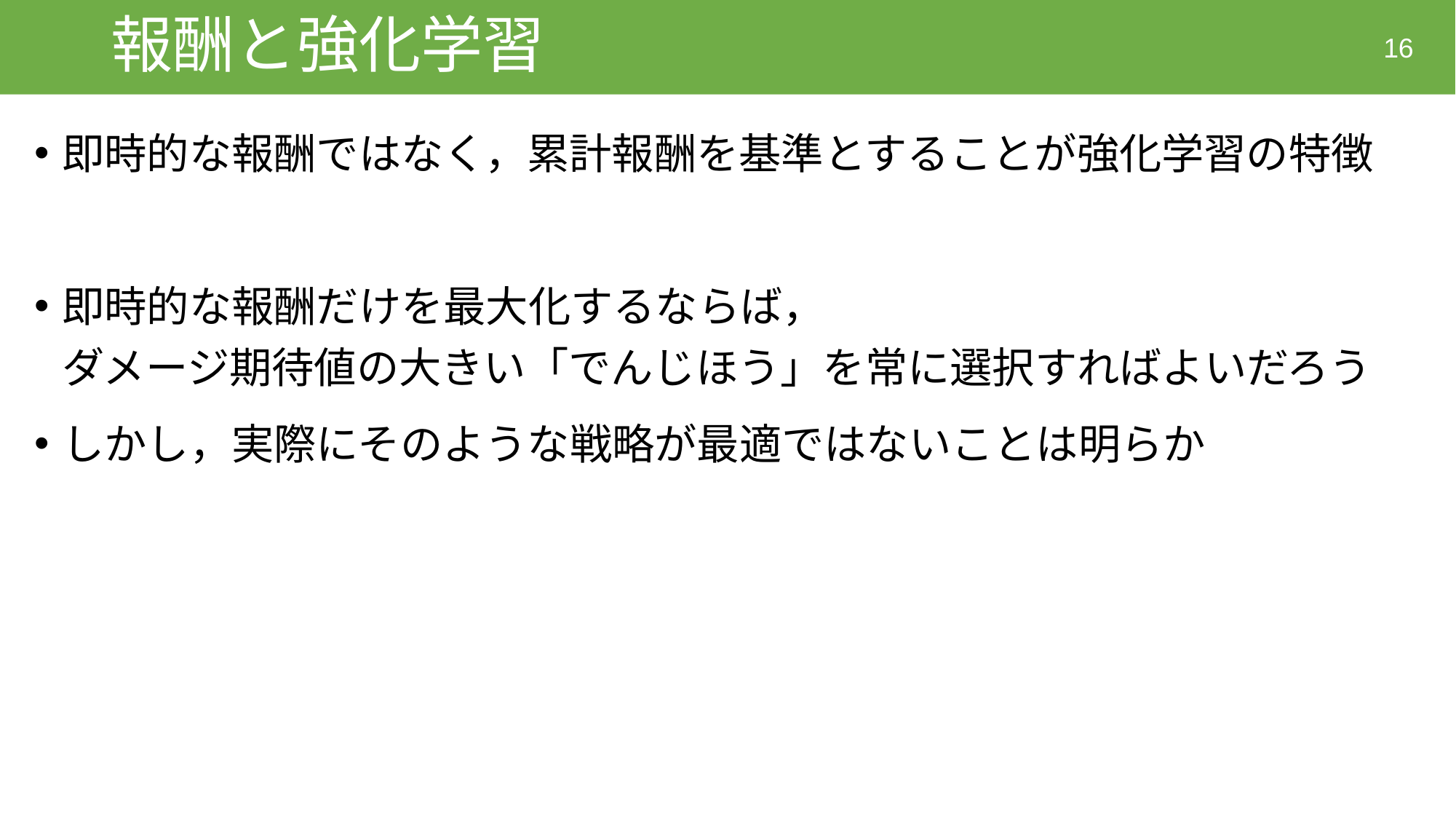

# 報酬と強化学習
16
即時的な報酬ではなく，累計報酬を基準とすることが強化学習の特徴

即時的な報酬だけを最大化するならば，
ダメージ期待値の大きい「でんじほう」を常に選択すればよいだろう
しかし，実際にそのような戦略が最適ではないことは明らか